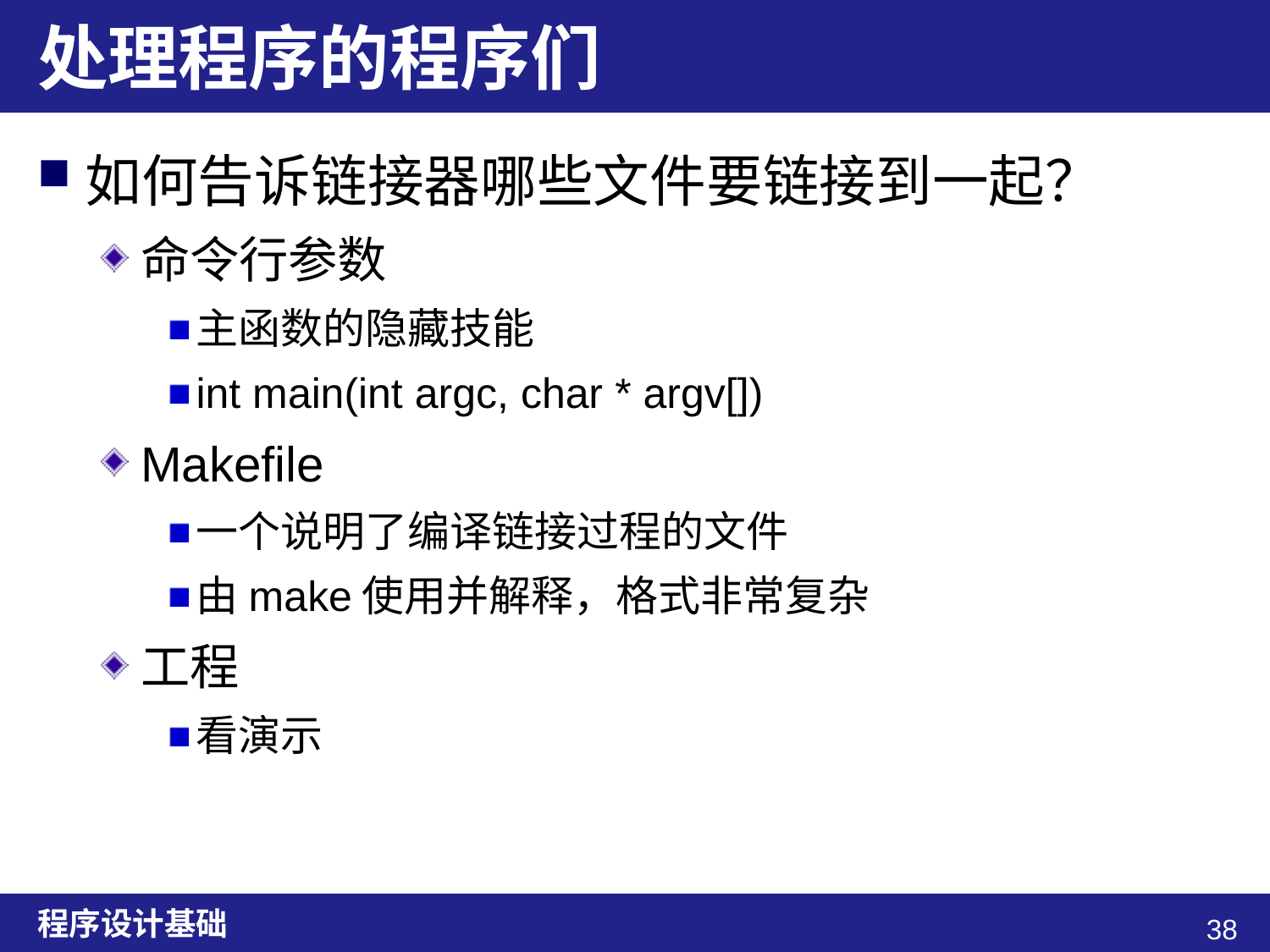

# 处理程序的程序们
如何告诉链接器哪些文件要链接到一起？
命令行参数
主函数的隐藏技能
int main(int argc, char * argv[])
Makefile
一个说明了编译链接过程的文件
由make使用并解释，格式非常复杂
工程
看演示